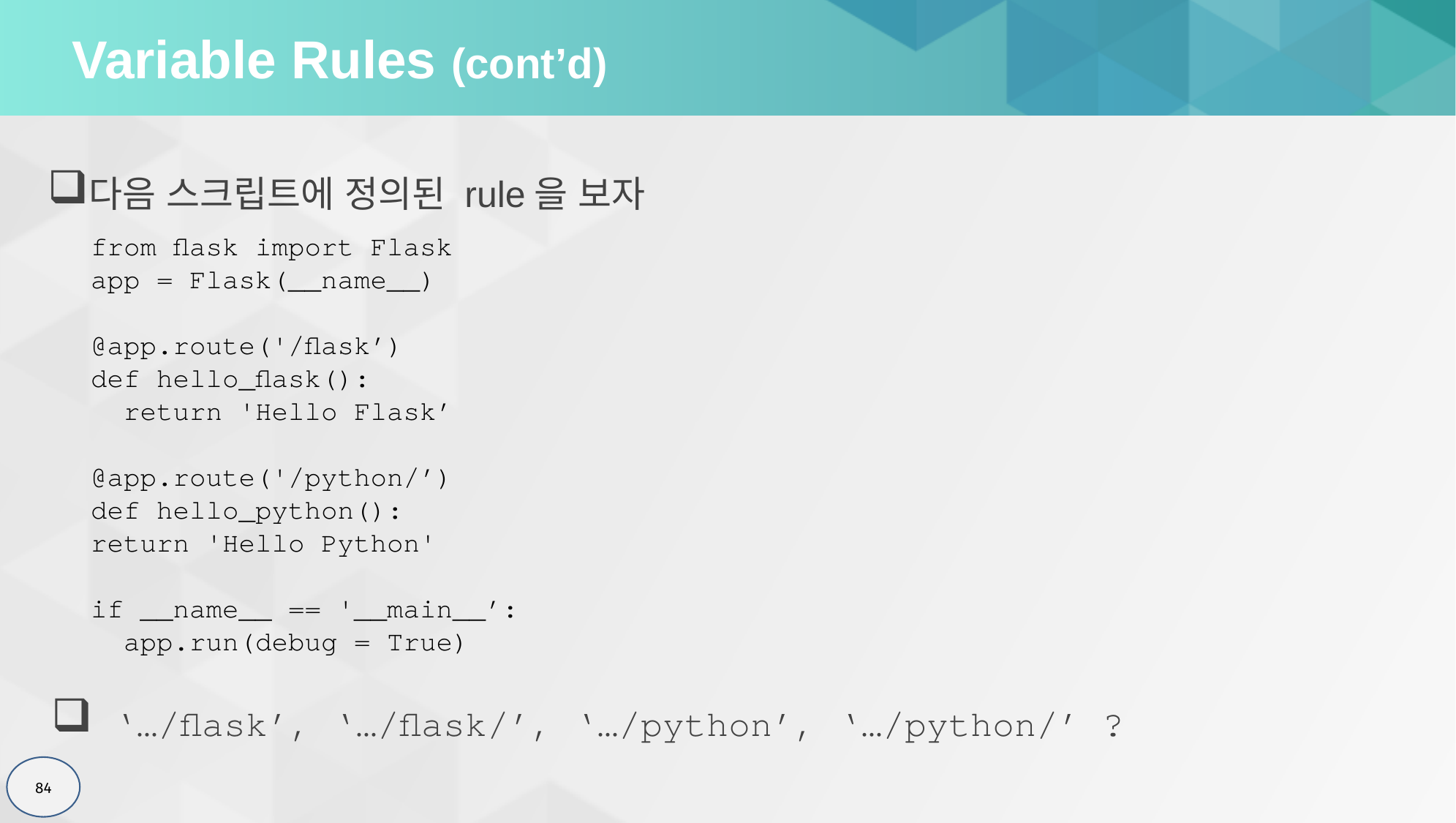

# Variable Rules (cont’d)
다음 스크립트에 정의된 rule을 보자
from flask import Flask
app = Flask(__name__)

@app.route('/flask’)
def hello_flask():
  return 'Hello Flask’

@app.route('/python/’)
def hello_python():
return 'Hello Python'
if __name__ == '__main__’:
  app.run(debug = True)
 ‘…/flask’, ‘…/flask/’, ‘…/python’, ‘…/python/’ ?